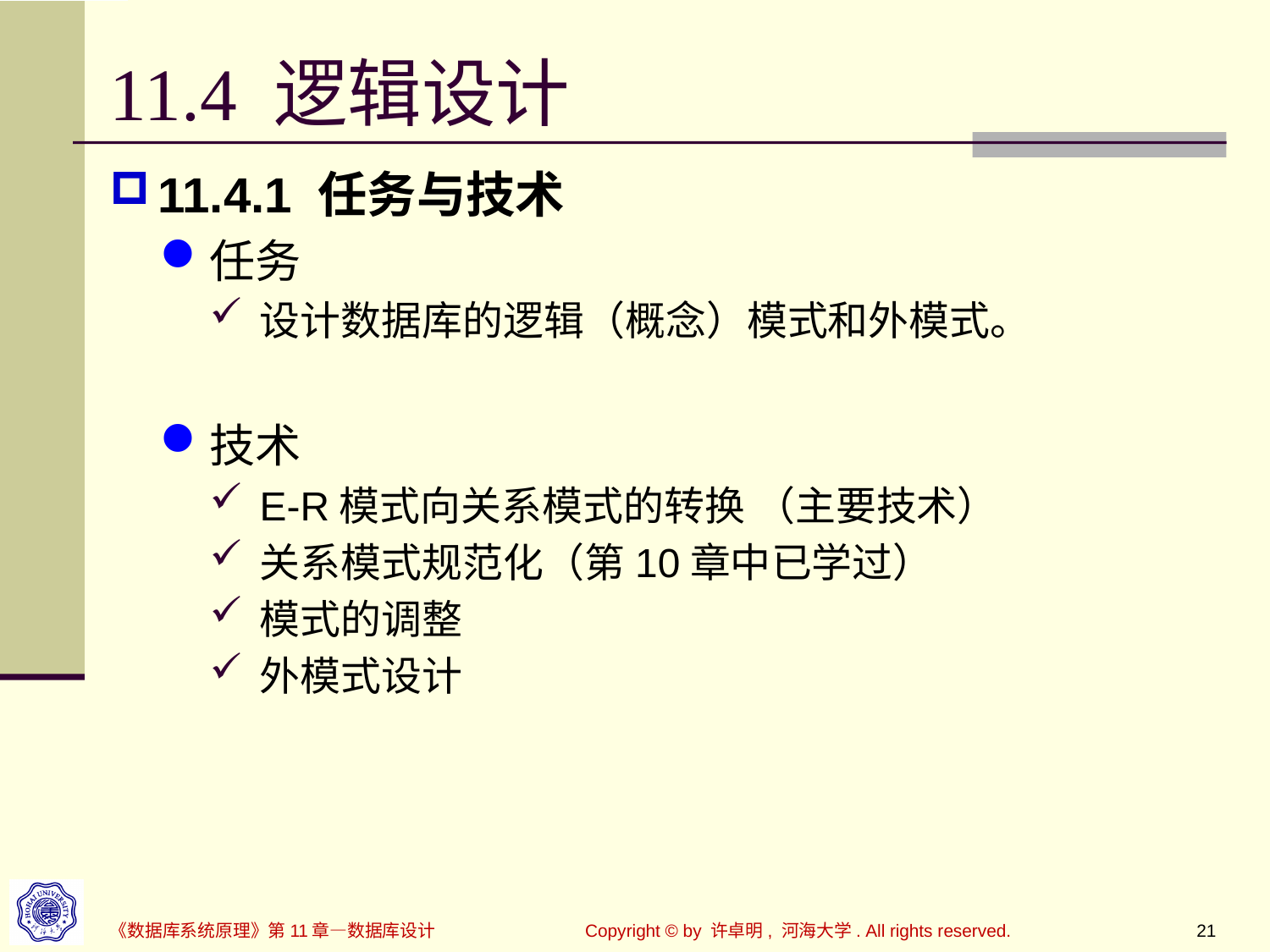

# 11.4 逻辑设计
11.4.1 任务与技术
任务
设计数据库的逻辑（概念）模式和外模式。

技术
E-R模式向关系模式的转换 （主要技术）
关系模式规范化（第10章中已学过）
模式的调整
外模式设计
Copyright © by 许卓明, 河海大学. All rights reserved.
21
《数据库系统原理》第11章—数据库设计